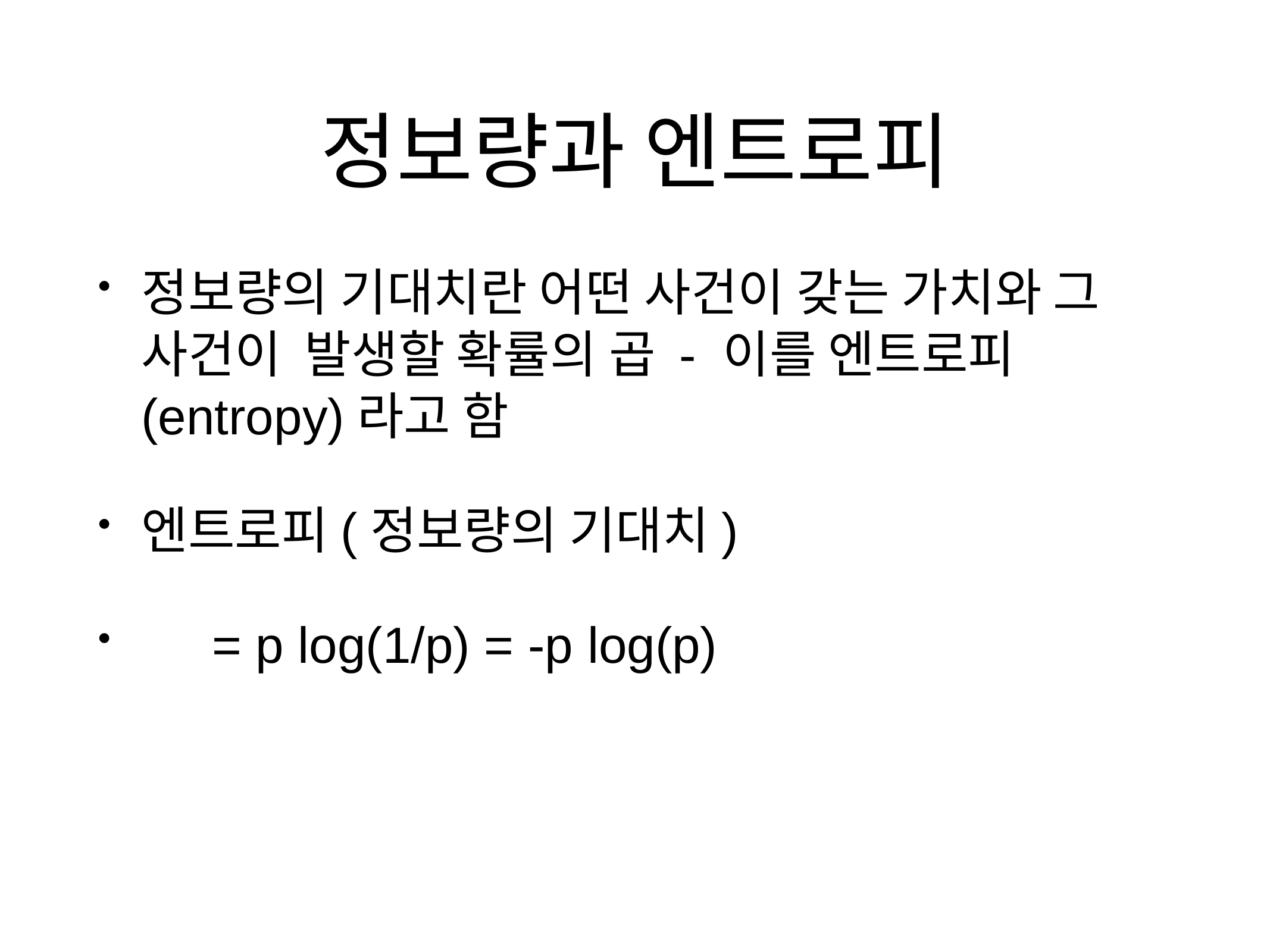

# 정보량과 엔트로피
정보량의 기대치란 어떤 사건이 갖는 가치와 그 사건이  발생할 확률의 곱 - 이를 엔트로피(entropy)라고 함
엔트로피(정보량의 기대치)
     = p log(1/p) = -p log(p)
188